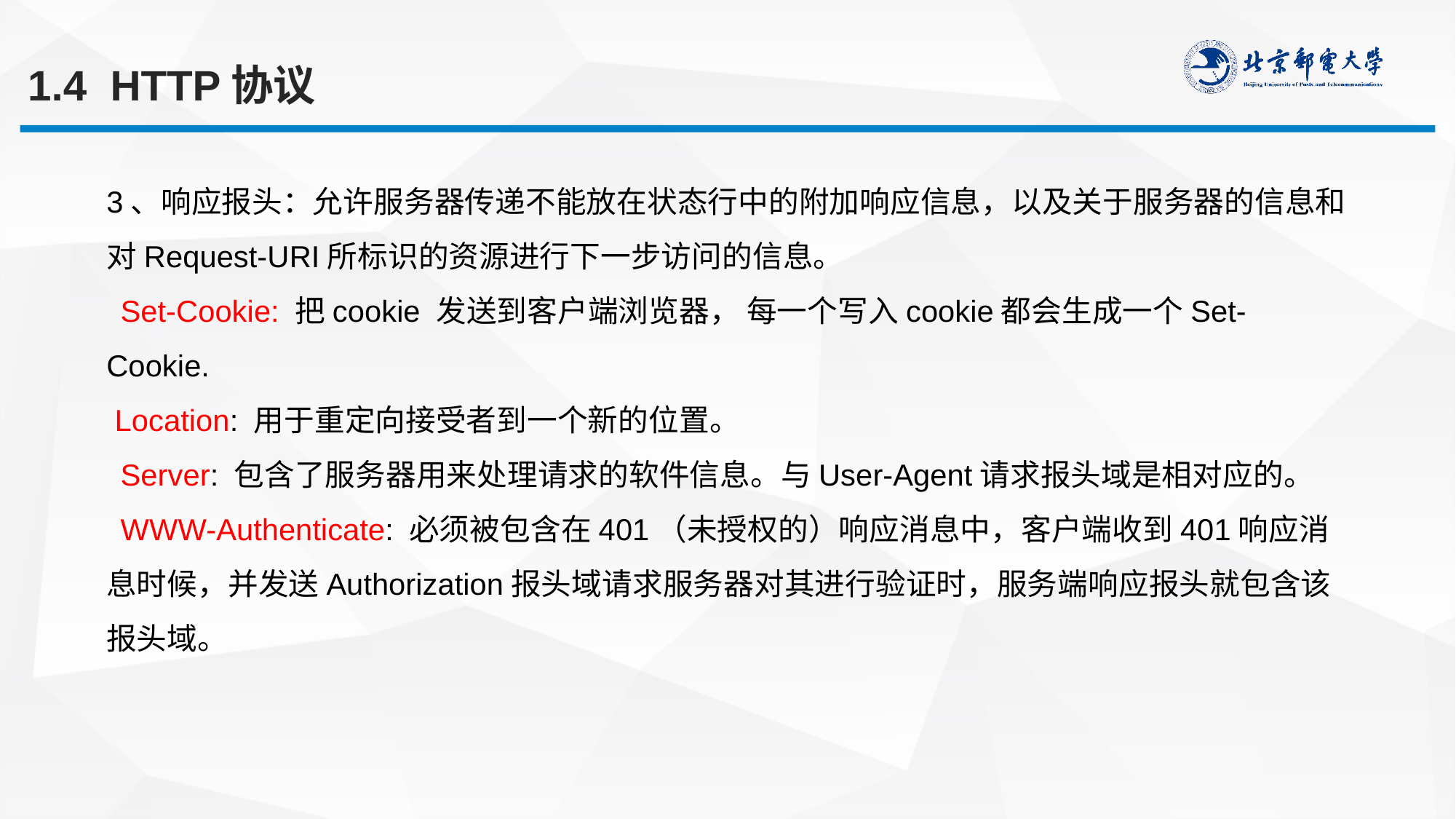

1.4  HTTP协议

3、响应报头：允许服务器传递不能放在状态行中的附加响应信息，以及关于服务器的信息和对Request-URI所标识的资源进行下一步访问的信息。
 Set-Cookie: 把cookie 发送到客户端浏览器， 每一个写入cookie都会生成一个Set-Cookie.
 Location: 用于重定向接受者到一个新的位置。
 Server: 包含了服务器用来处理请求的软件信息。与User-Agent请求报头域是相对应的。
 WWW-Authenticate: 必须被包含在401（未授权的）响应消息中，客户端收到401响应消息时候，并发送Authorization报头域请求服务器对其进行验证时，服务端响应报头就包含该报头域。